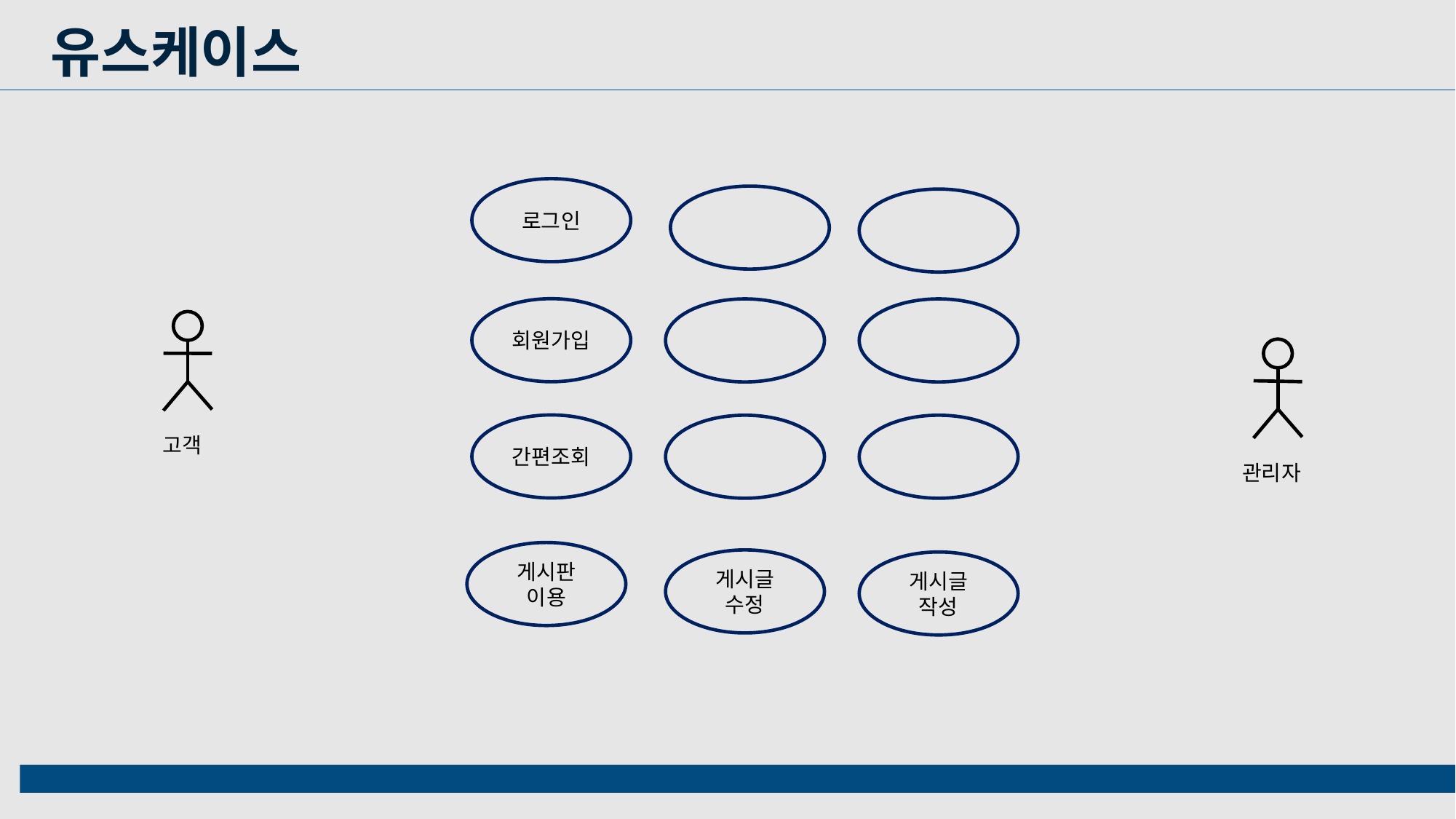

유스케이스
로그인

회원가입

고객

관리자
간편조회

게시판 이용
게시글 수정
게시글 작성